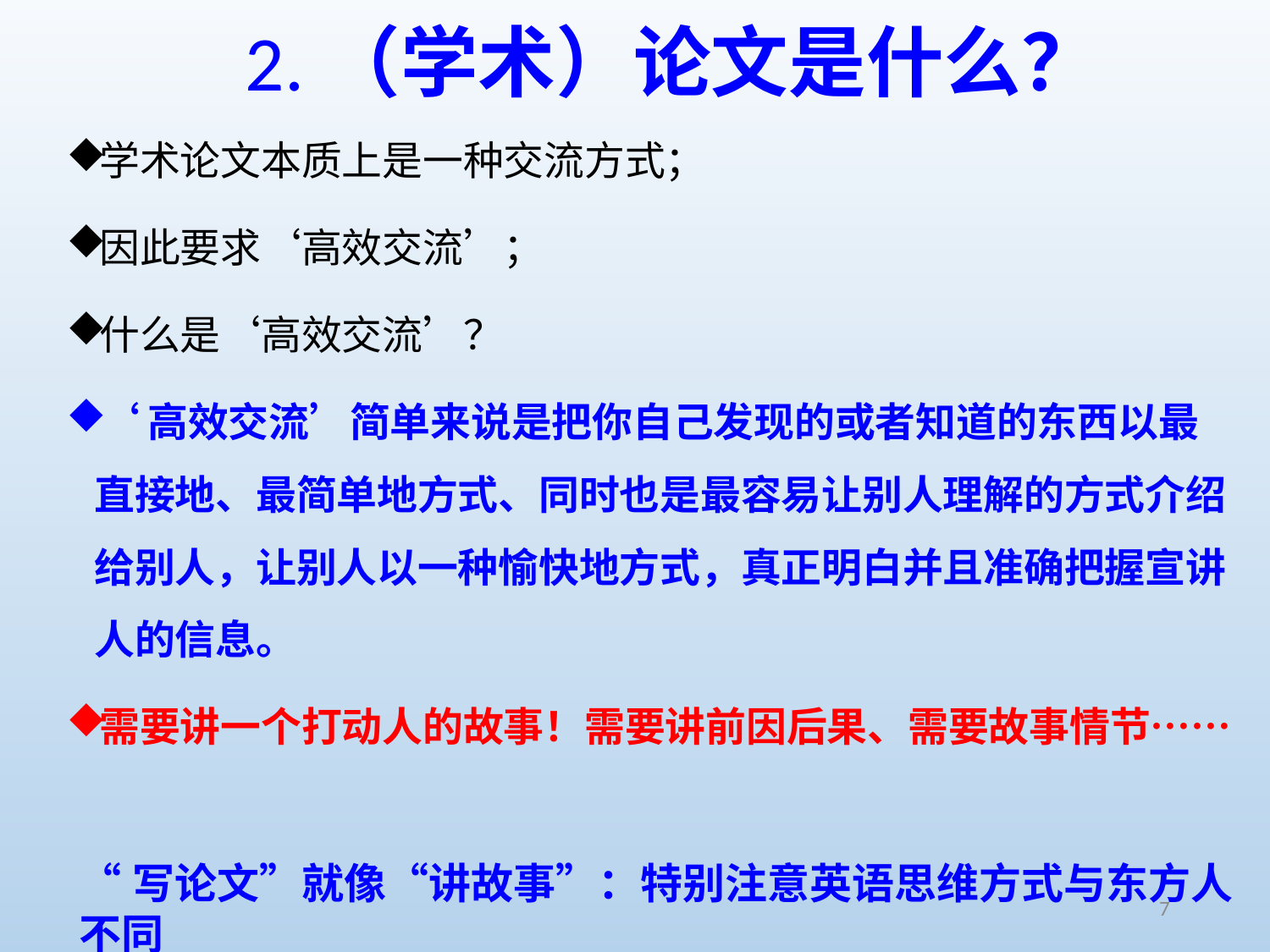

# 2.（学术）论文是什么？
学术论文本质上是一种交流方式；
因此要求‘高效交流’；
什么是‘高效交流’？
‘高效交流’简单来说是把你自己发现的或者知道的东西以最直接地、最简单地方式、同时也是最容易让别人理解的方式介绍给别人，让别人以一种愉快地方式，真正明白并且准确把握宣讲人的信息。
需要讲一个打动人的故事！需要讲前因后果、需要故事情节……
“写论文”就像“讲故事”：特别注意英语思维方式与东方人不同
7